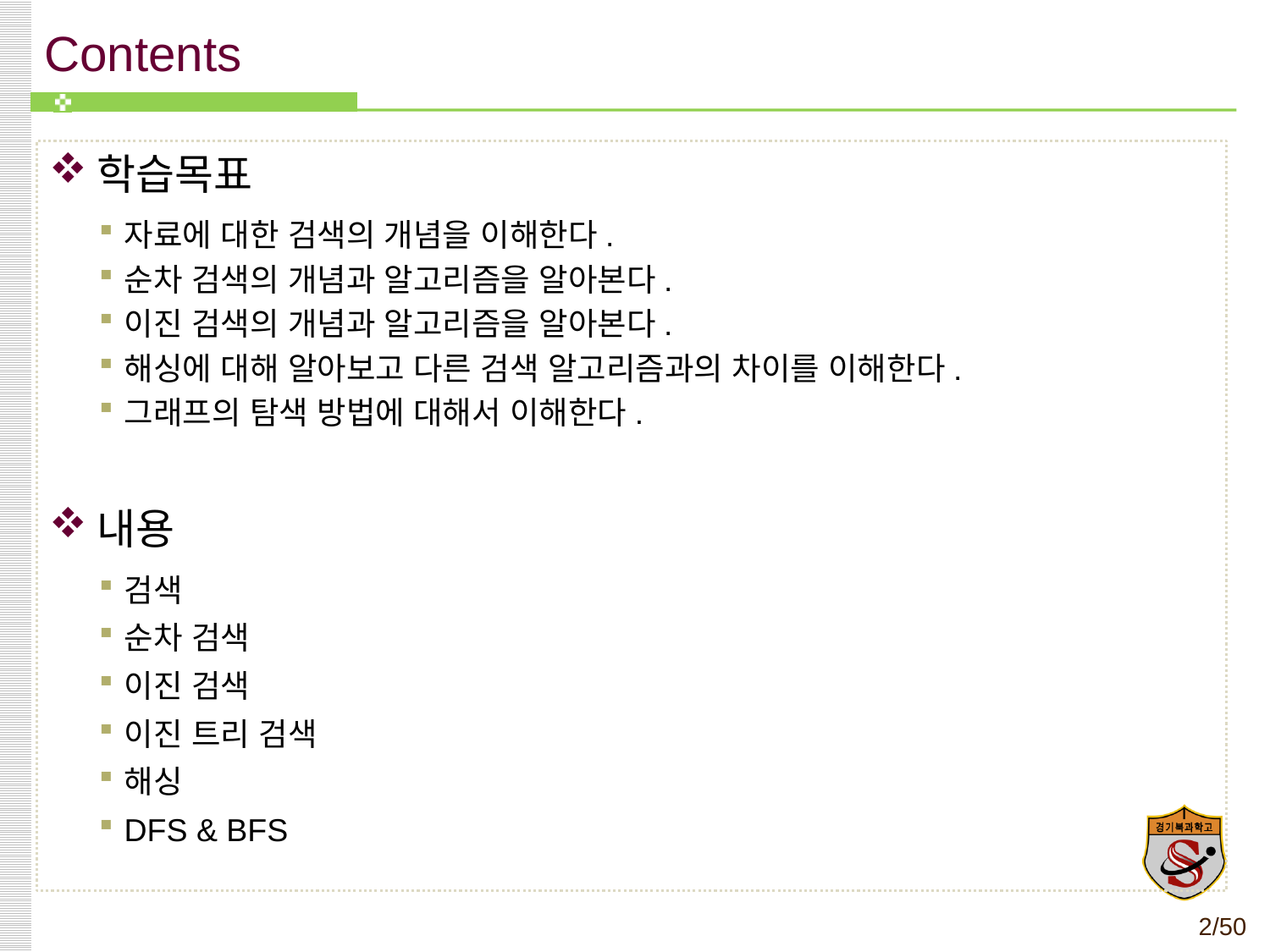

학습목표
자료에 대한 검색의 개념을 이해한다.
순차 검색의 개념과 알고리즘을 알아본다.
이진 검색의 개념과 알고리즘을 알아본다.
해싱에 대해 알아보고 다른 검색 알고리즘과의 차이를 이해한다.
그래프의 탐색 방법에 대해서 이해한다.

내용
검색
순차 검색
이진 검색
이진 트리 검색
해싱
DFS & BFS